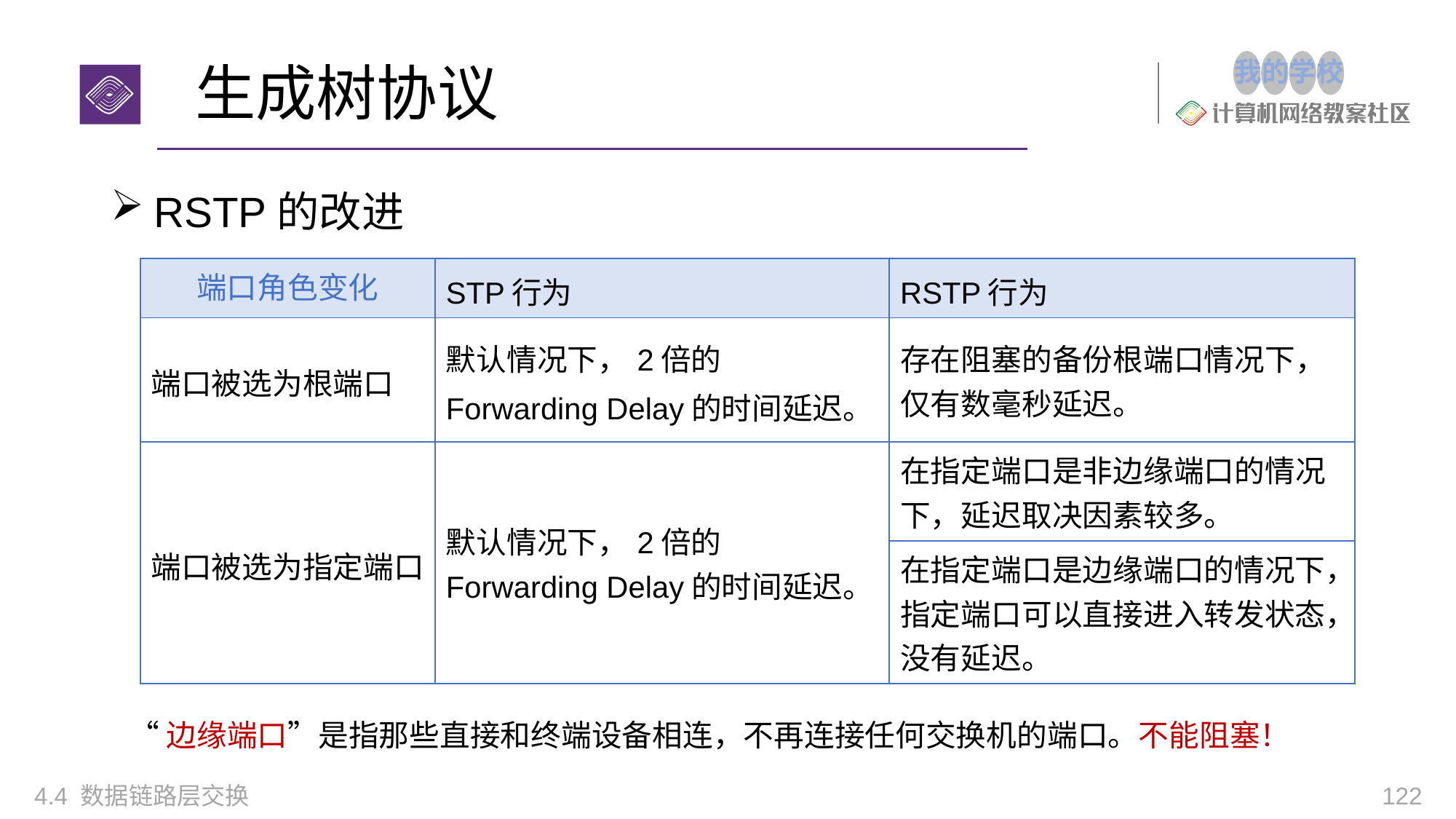

# 生成树协议
RSTP的改进
| 端口角色变化 | STP行为 | RSTP行为 |
| --- | --- | --- |
| 端口被选为根端口 | 默认情况下，2倍的Forwarding Delay的时间延迟。 | 存在阻塞的备份根端口情况下，仅有数毫秒延迟。 |
| 端口被选为指定端口 | 默认情况下，2倍的Forwarding Delay的时间延迟。 | 在指定端口是非边缘端口的情况下，延迟取决因素较多。 |
|  |  | 在指定端口是边缘端口的情况下，指定端口可以直接进入转发状态，没有延迟。 |
“边缘端口”是指那些直接和终端设备相连，不再连接任何交换机的端口。不能阻塞！
4.4 数据链路层交换
122